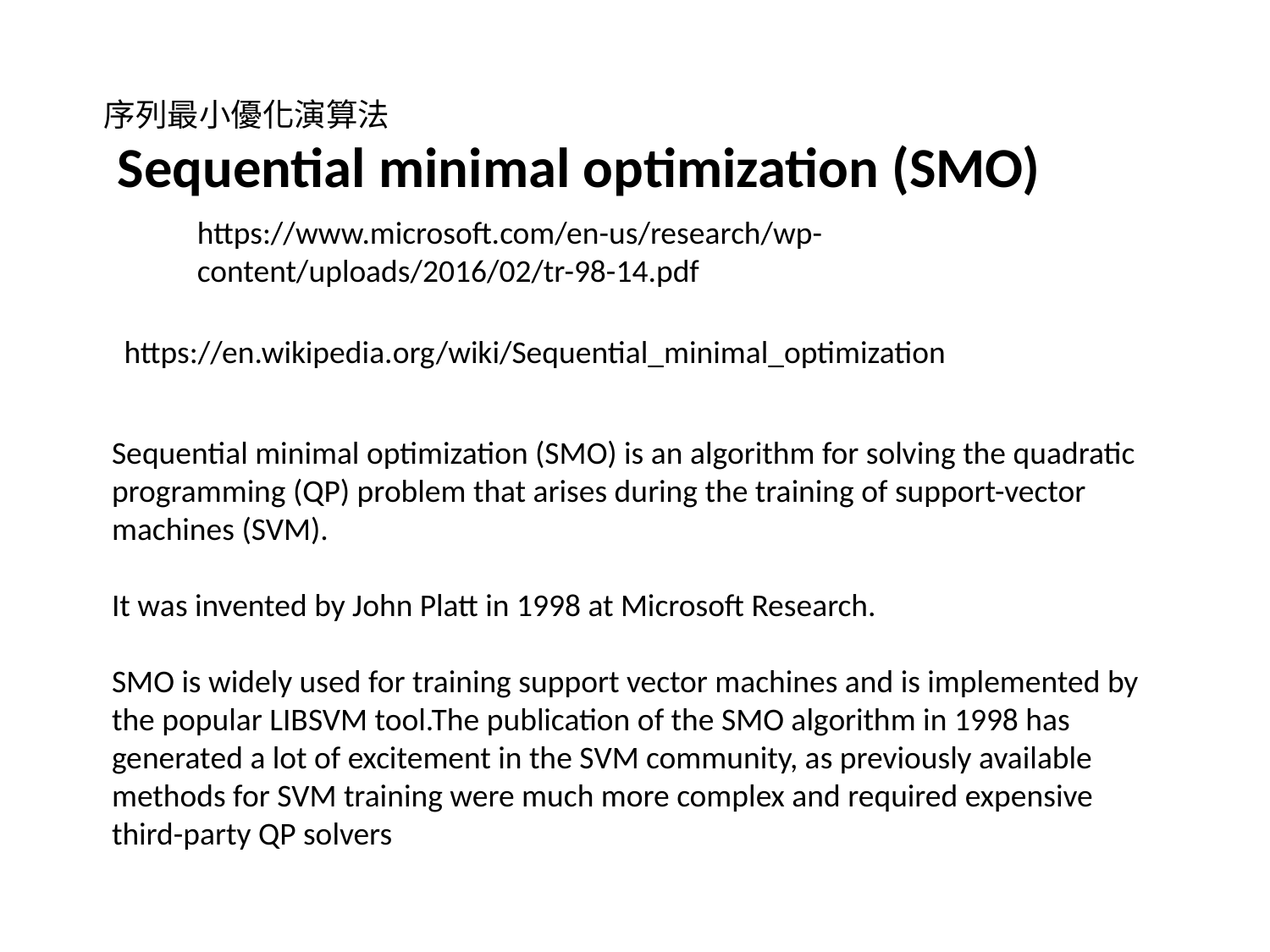

序列最小優化演算法
Sequential minimal optimization (SMO)
https://www.microsoft.com/en-us/research/wp-content/uploads/2016/02/tr-98-14.pdf
https://en.wikipedia.org/wiki/Sequential_minimal_optimization
Sequential minimal optimization (SMO) is an algorithm for solving the quadratic programming (QP) problem that arises during the training of support-vector machines (SVM).

It was invented by John Platt in 1998 at Microsoft Research.

SMO is widely used for training support vector machines and is implemented by the popular LIBSVM tool.The publication of the SMO algorithm in 1998 has generated a lot of excitement in the SVM community, as previously available methods for SVM training were much more complex and required expensive third-party QP solvers